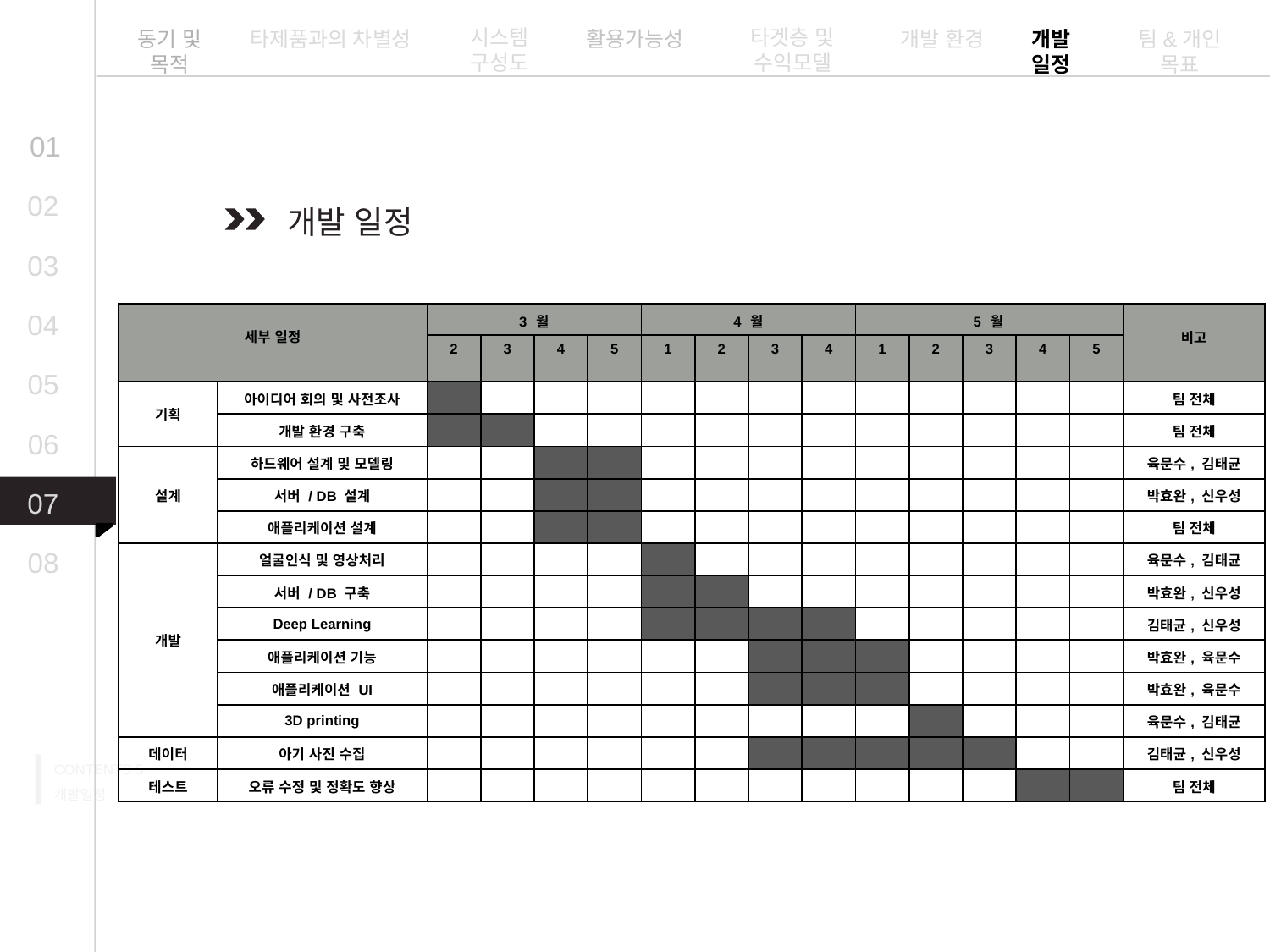

시스템 구성도
타겟층 및 수익모델
동기 및 목적
타제품과의 차별성
활용가능성
개발 환경
개발 일정
팀&개인 목표
01
02
개발 일정

03
04
| 세부 일정 |  | 3 월 |  |  |  | 4 월 |  |  |  | 5 월 |  |  |  |  | 비고 |
| --- | --- | --- | --- | --- | --- | --- | --- | --- | --- | --- | --- | --- | --- | --- | --- |
|  |  | 2 | 3 | 4 | 5 | 1 | 2 | 3 | 4 | 1 | 2 | 3 | 4 | 5 |  |
| 기획 | 아이디어 회의 및 사전조사 |  |  |  |  |  |  |  |  |  |  |  |  |  | 팀 전체 |
|  | 개발 환경 구축 |  |  |  |  |  |  |  |  |  |  |  |  |  | 팀 전체 |
| 설계 | 하드웨어 설계 및 모델링 |  |  |  |  |  |  |  |  |  |  |  |  |  | 육문수, 김태균 |
|  | 서버 / DB 설계 |  |  |  |  |  |  |  |  |  |  |  |  |  | 박효완, 신우성 |
|  | 애플리케이션 설계 |  |  |  |  |  |  |  |  |  |  |  |  |  | 팀 전체 |
| 개발 | 얼굴인식 및 영상처리 |  |  |  |  |  |  |  |  |  |  |  |  |  | 육문수, 김태균 |
|  | 서버 / DB 구축 |  |  |  |  |  |  |  |  |  |  |  |  |  | 박효완, 신우성 |
|  | Deep Learning |  |  |  |  |  |  |  |  |  |  |  |  |  | 김태균, 신우성 |
|  | 애플리케이션 기능 |  |  |  |  |  |  |  |  |  |  |  |  |  | 박효완, 육문수 |
|  | 애플리케이션 UI |  |  |  |  |  |  |  |  |  |  |  |  |  | 박효완, 육문수 |
|  | 3D printing |  |  |  |  |  |  |  |  |  |  |  |  |  | 육문수, 김태균 |
| 데이터 | 아기 사진 수집 |  |  |  |  |  |  |  |  |  |  |  |  |  | 김태균, 신우성 |
| 테스트 | 오류 수정 및 정확도 향상 |  |  |  |  |  |  |  |  |  |  |  |  |  | 팀 전체 |
05
06

07

08
CONTENTS 5
개발일정